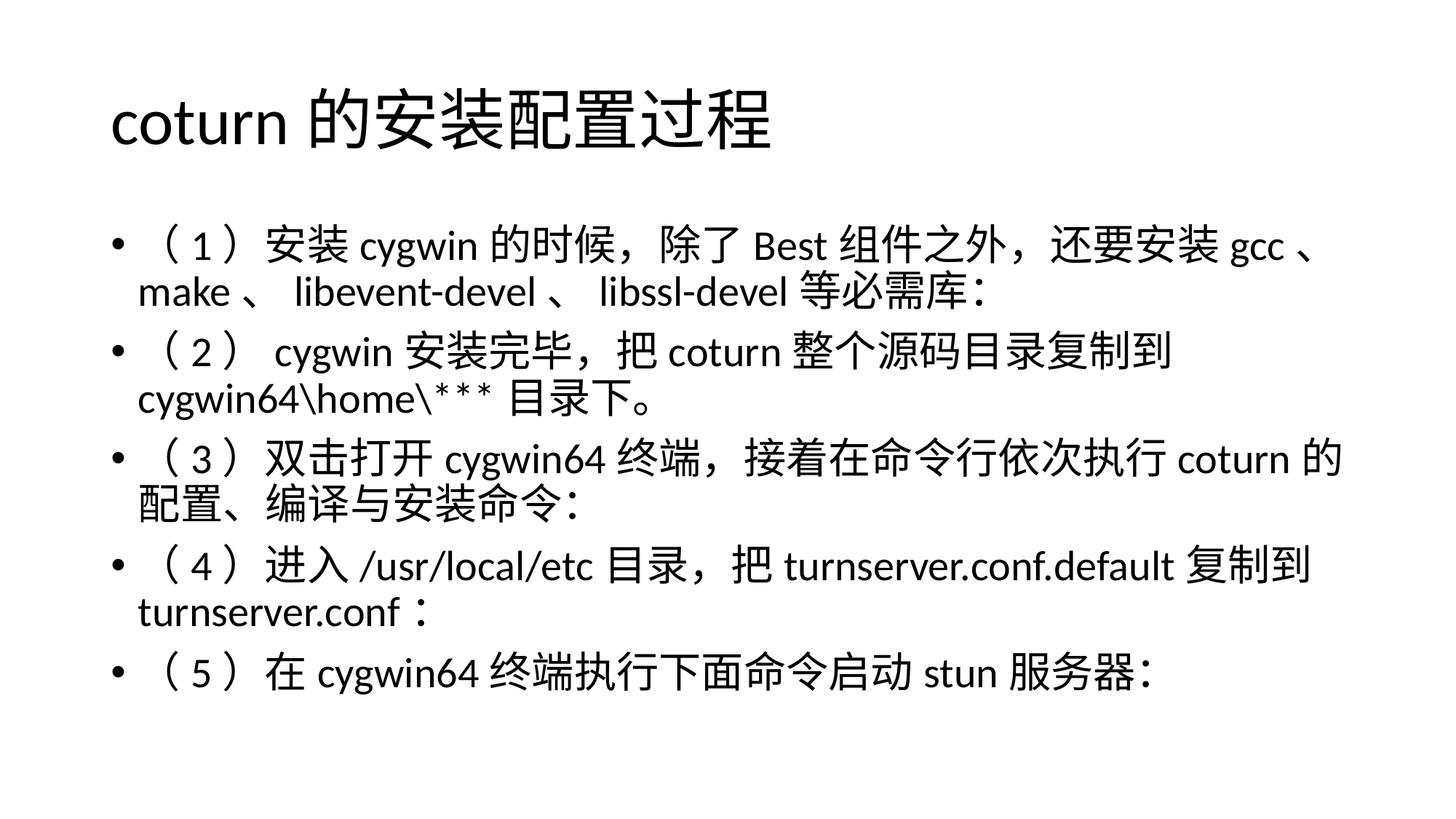

# coturn的安装配置过程
（1）安装cygwin的时候，除了Best组件之外，还要安装gcc、make、libevent-devel、libssl-devel等必需库：
（2）cygwin安装完毕，把coturn整个源码目录复制到cygwin64\home\***目录下。
（3）双击打开cygwin64终端，接着在命令行依次执行coturn的配置、编译与安装命令：
（4）进入/usr/local/etc目录，把turnserver.conf.default复制到turnserver.conf：
（5）在cygwin64终端执行下面命令启动stun服务器：